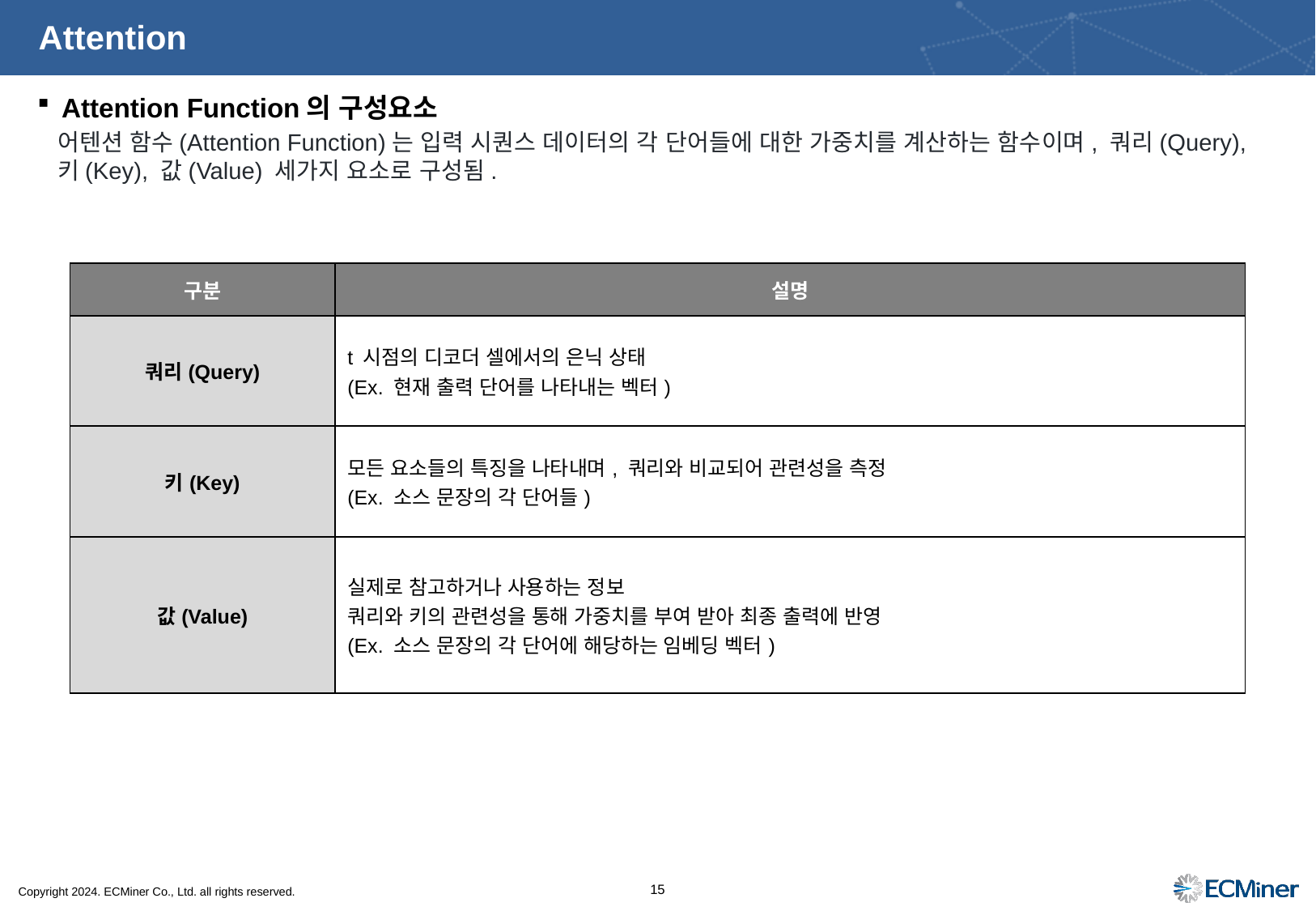

# Attention

Attention Function의 구성요소
어텐션 함수(Attention Function)는 입력 시퀀스 데이터의 각 단어들에 대한 가중치를 계산하는 함수이며, 쿼리(Query), 키(Key), 값(Value) 세가지 요소로 구성됨.
| 구분 | 설명 |
| --- | --- |
| 쿼리(Query) | t 시점의 디코더 셀에서의 은닉 상태 (Ex. 현재 출력 단어를 나타내는 벡터) |
| 키(Key) | 모든 요소들의 특징을 나타내며, 쿼리와 비교되어 관련성을 측정 (Ex. 소스 문장의 각 단어들) |
| 값(Value) | 실제로 참고하거나 사용하는 정보 쿼리와 키의 관련성을 통해 가중치를 부여 받아 최종 출력에 반영 (Ex. 소스 문장의 각 단어에 해당하는 임베딩 벡터) |